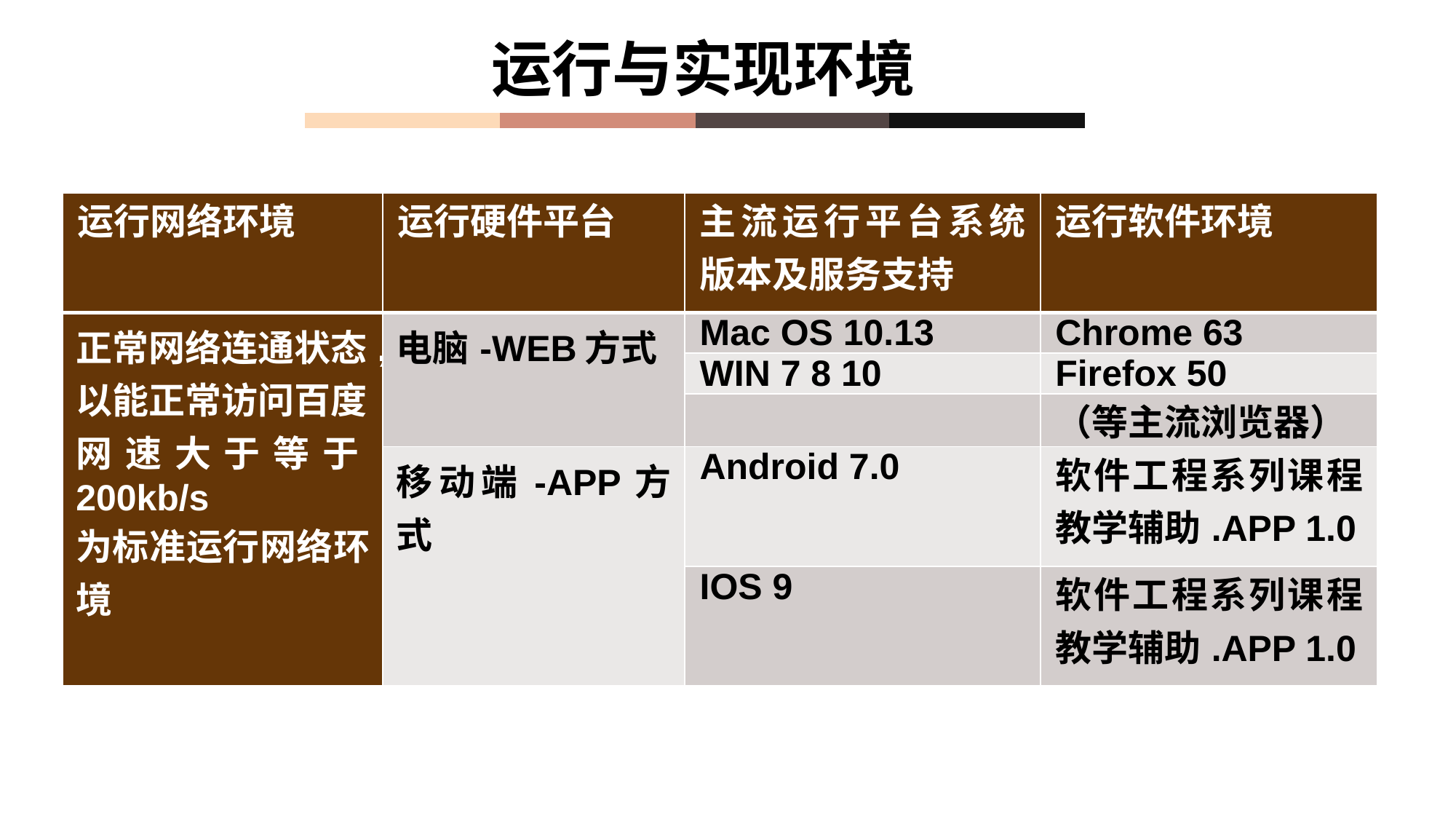

运行与实现环境
| 运行网络环境 | 运行硬件平台 | 主流运行平台系统版本及服务支持 | 运行软件环境 |
| --- | --- | --- | --- |
| 正常网络连通状态, 以能正常访问百度 网速大于等于200kb/s 为标准运行网络环境 | 电脑-WEB方式 | Mac OS 10.13 | Chrome 63 |
|  |  | WIN 7 8 10 | Firefox 50 |
|  |  |  | （等主流浏览器） |
|  | 移动端-APP方式 | Android 7.0 | 软件工程系列课程教学辅助.APP 1.0 |
|  |  | IOS 9 | 软件工程系列课程教学辅助.APP 1.0 |